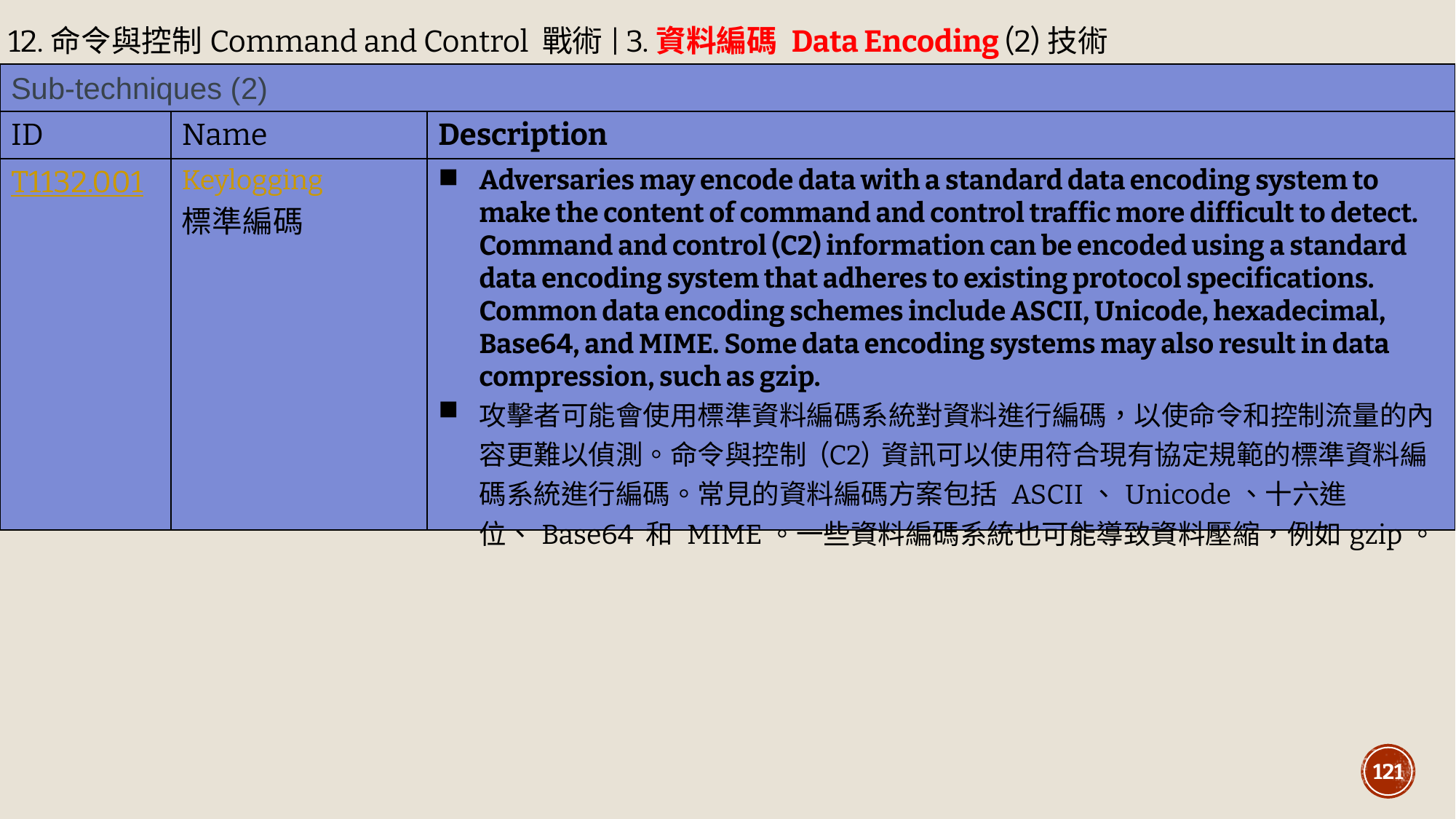

12.命令與控制Command and Control 戰術| 3.資料編碼 Data Encoding (2)技術
| Sub-techniques (2) |  |  |
| --- | --- | --- |
| ID | Name | Description |
| T1132.001 | Keylogging 標準編碼 | Adversaries may encode data with a standard data encoding system to make the content of command and control traffic more difficult to detect. Command and control (C2) information can be encoded using a standard data encoding system that adheres to existing protocol specifications. Common data encoding schemes include ASCII, Unicode, hexadecimal, Base64, and MIME. Some data encoding systems may also result in data compression, such as gzip. 攻擊者可能會使用標準資料編碼系統對資料進行編碼，以使命令和控制流量的內容更難以偵測。命令與控制 (C2) 資訊可以使用符合現有協定規範的標準資料編碼系統進行編碼。常見的資料編碼方案包括 ASCII、Unicode、十六進位、Base64 和 MIME。一些資料編碼系統也可能導致資料壓縮，例如gzip。 |

121